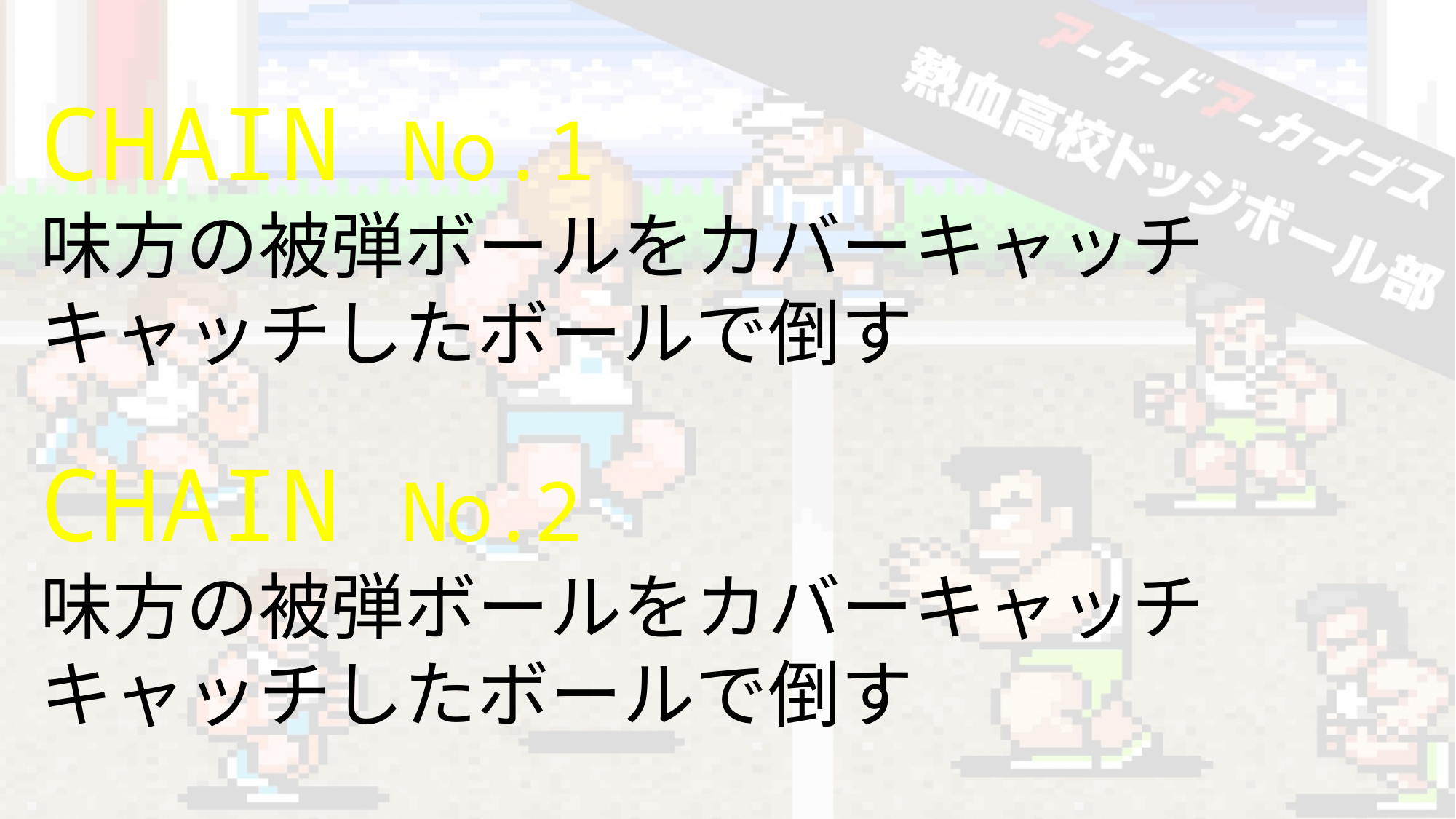

CHAIN No.1
味方の被弾ボールをカバーキャッチ
キャッチしたボールで倒す
CHAIN No.2
味方の被弾ボールをカバーキャッチ
キャッチしたボールで倒す
味方被弾したボールキャッチ→キャッチしたボールで倒す
バウンドボール空中キャッチ→空中から倒す